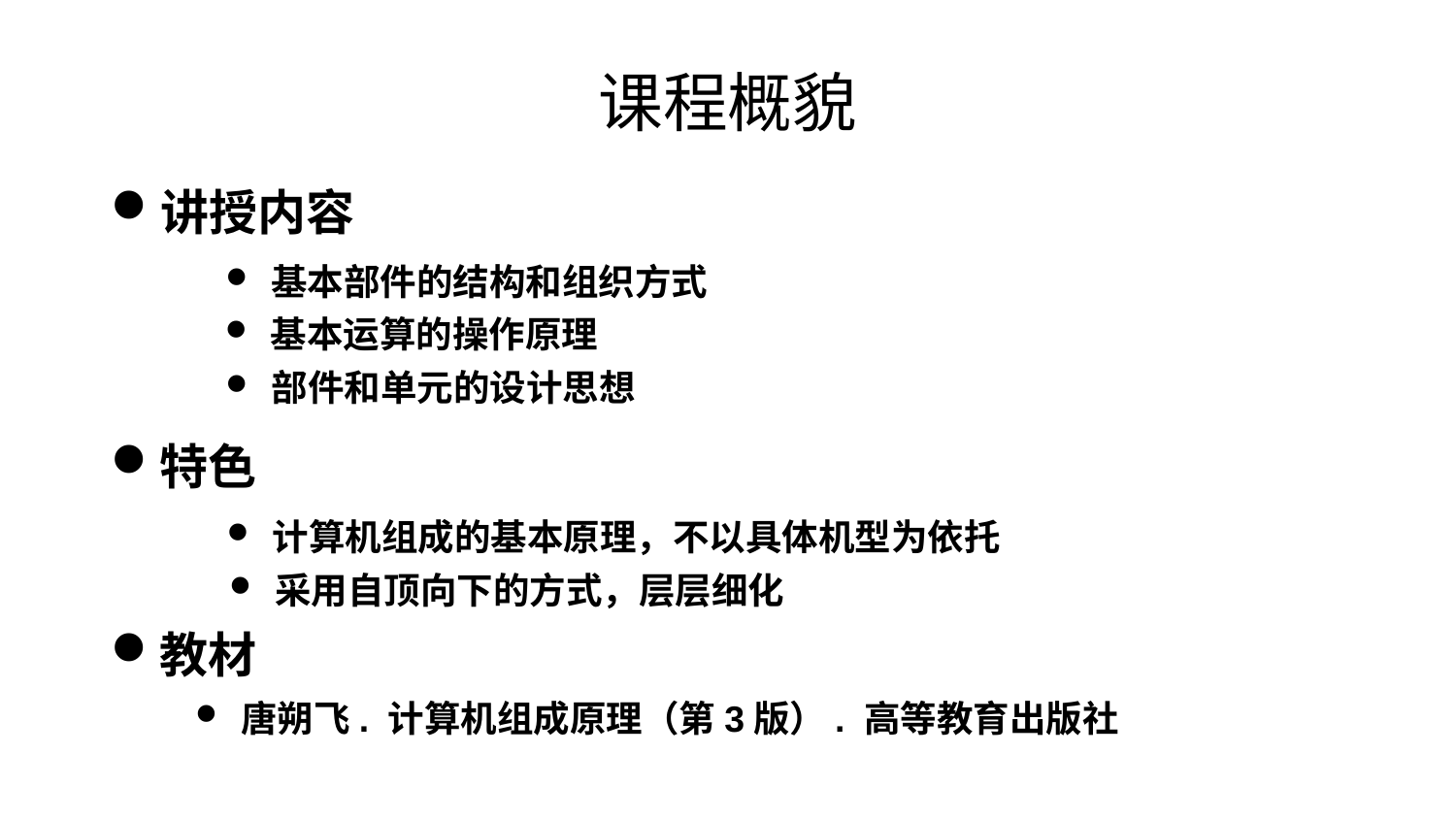

# 课程概貌
讲授内容
基本部件的结构和组织方式
基本运算的操作原理
部件和单元的设计思想
特色
计算机组成的基本原理，不以具体机型为依托
采用自顶向下的方式，层层细化
教材
唐朔飞. 计算机组成原理（第3版）. 高等教育出版社